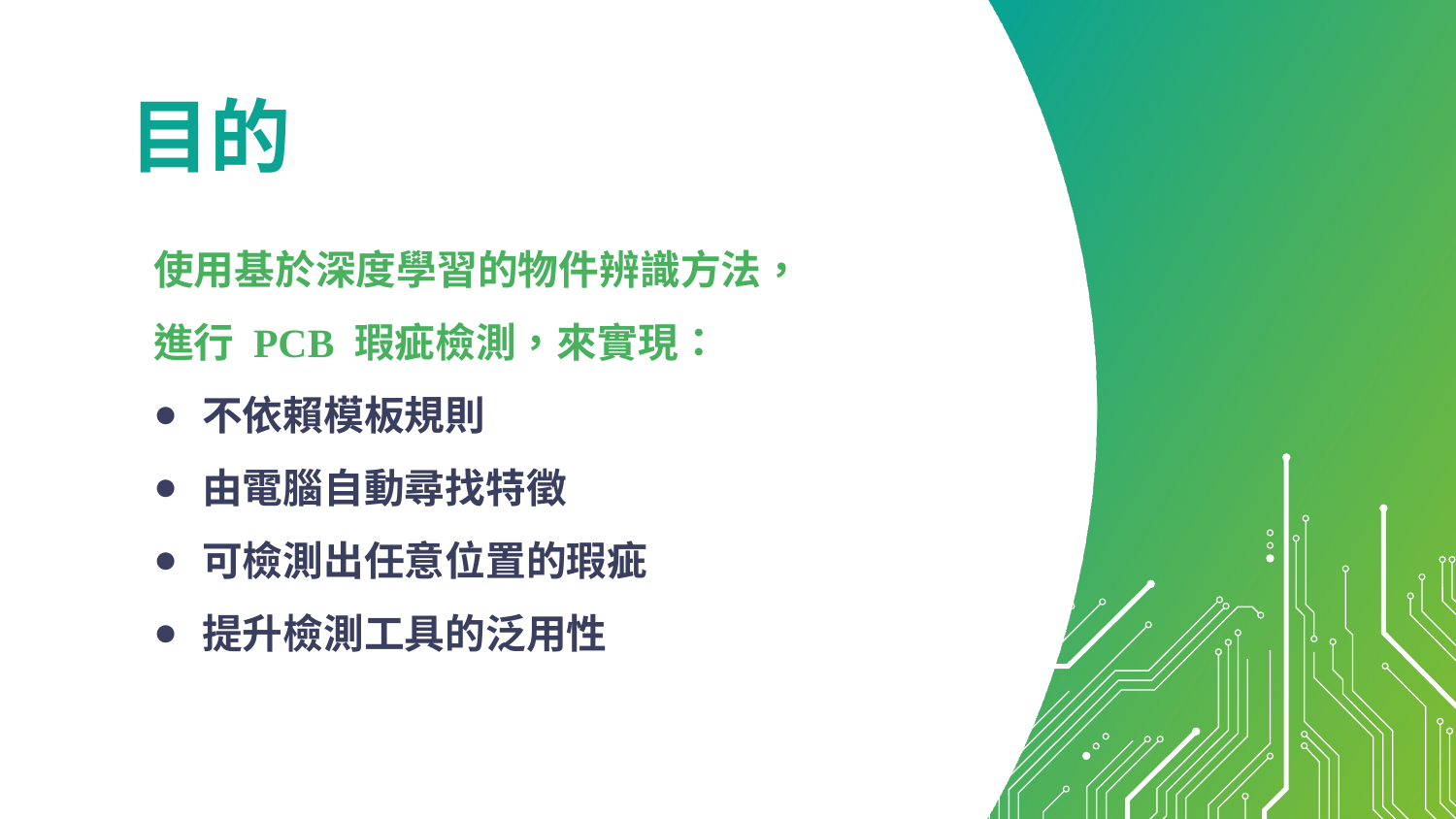

# 目的
使用基於深度學習的物件辨識方法，
進行 PCB 瑕疵檢測，來實現：
不依賴模板規則
由電腦自動尋找特徵
可檢測出任意位置的瑕疵
提升檢測工具的泛用性